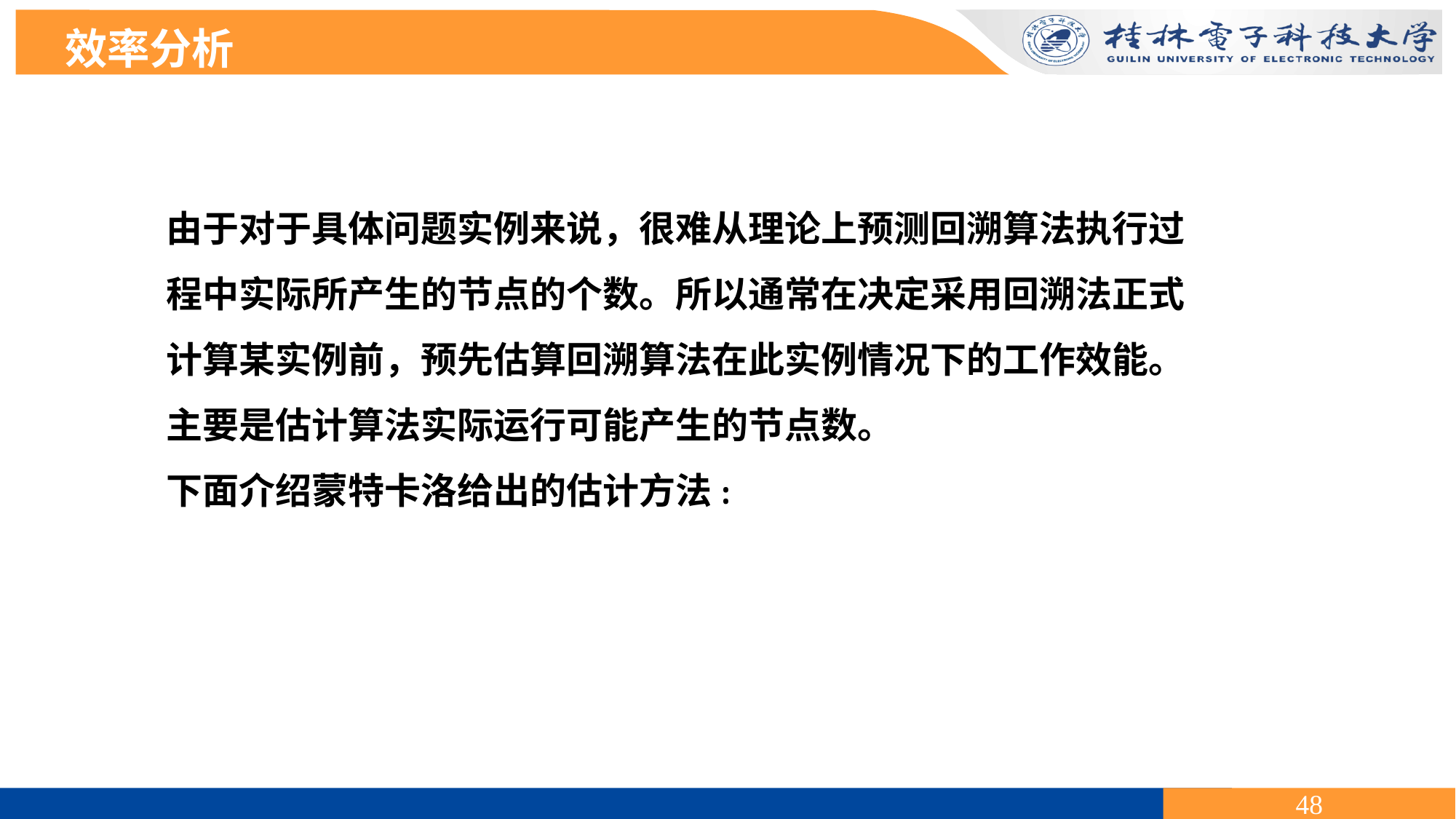

效率分析
由于对于具体问题实例来说，很难从理论上预测回溯算法执行过程中实际所产生的节点的个数。所以通常在决定采用回溯法正式计算某实例前，预先估算回溯算法在此实例情况下的工作效能。主要是估计算法实际运行可能产生的节点数。
下面介绍蒙特卡洛给出的估计方法: